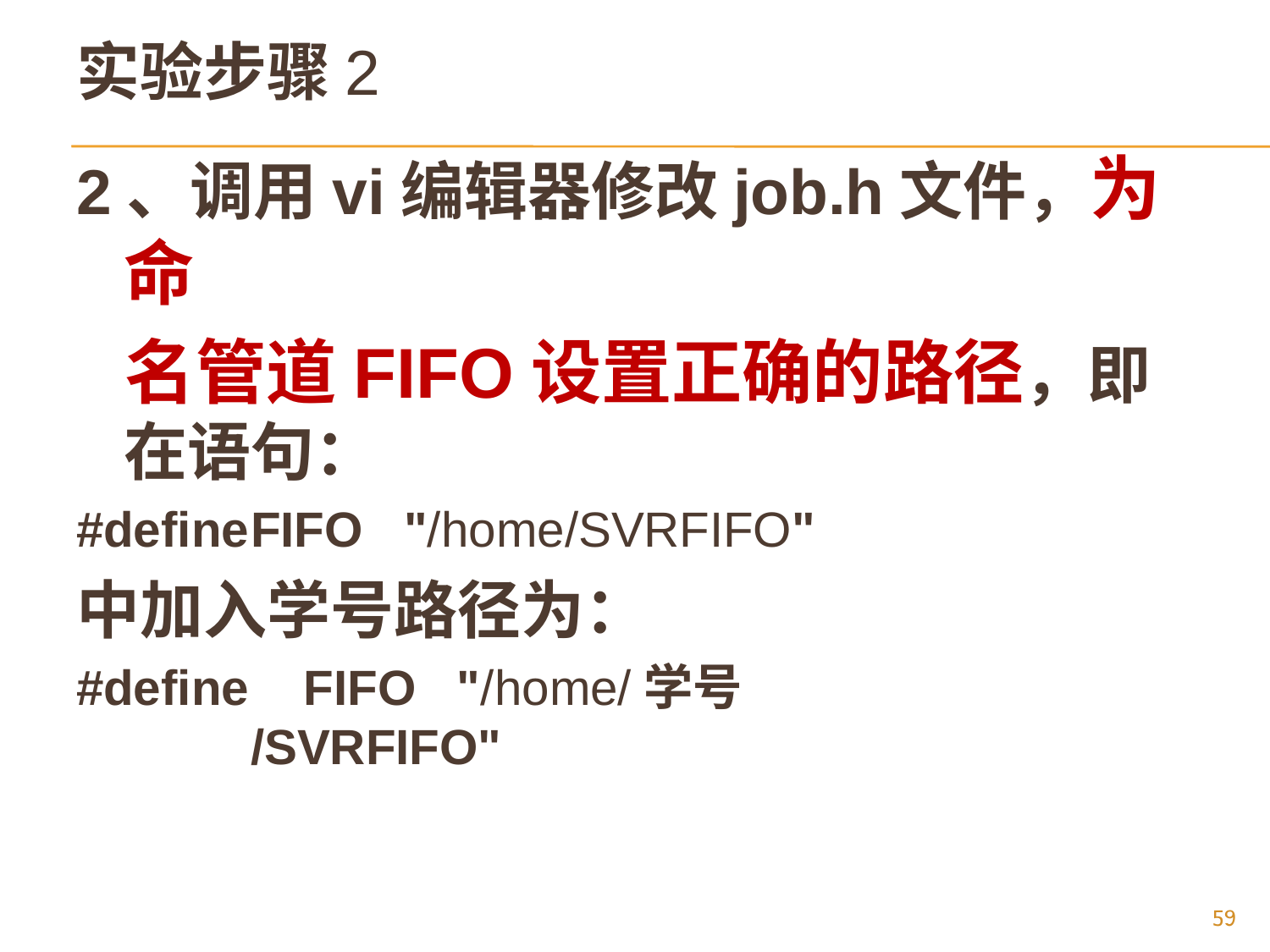

# 实验步骤2
2、调用vi编辑器修改job.h文件，为命
  名管道FIFO设置正确的路径，即在语句：
#define	FIFO   "/home/SVRFIFO"
中加入学号路径为：
#define    FIFO   "/home/学号					/SVRFIFO"
59